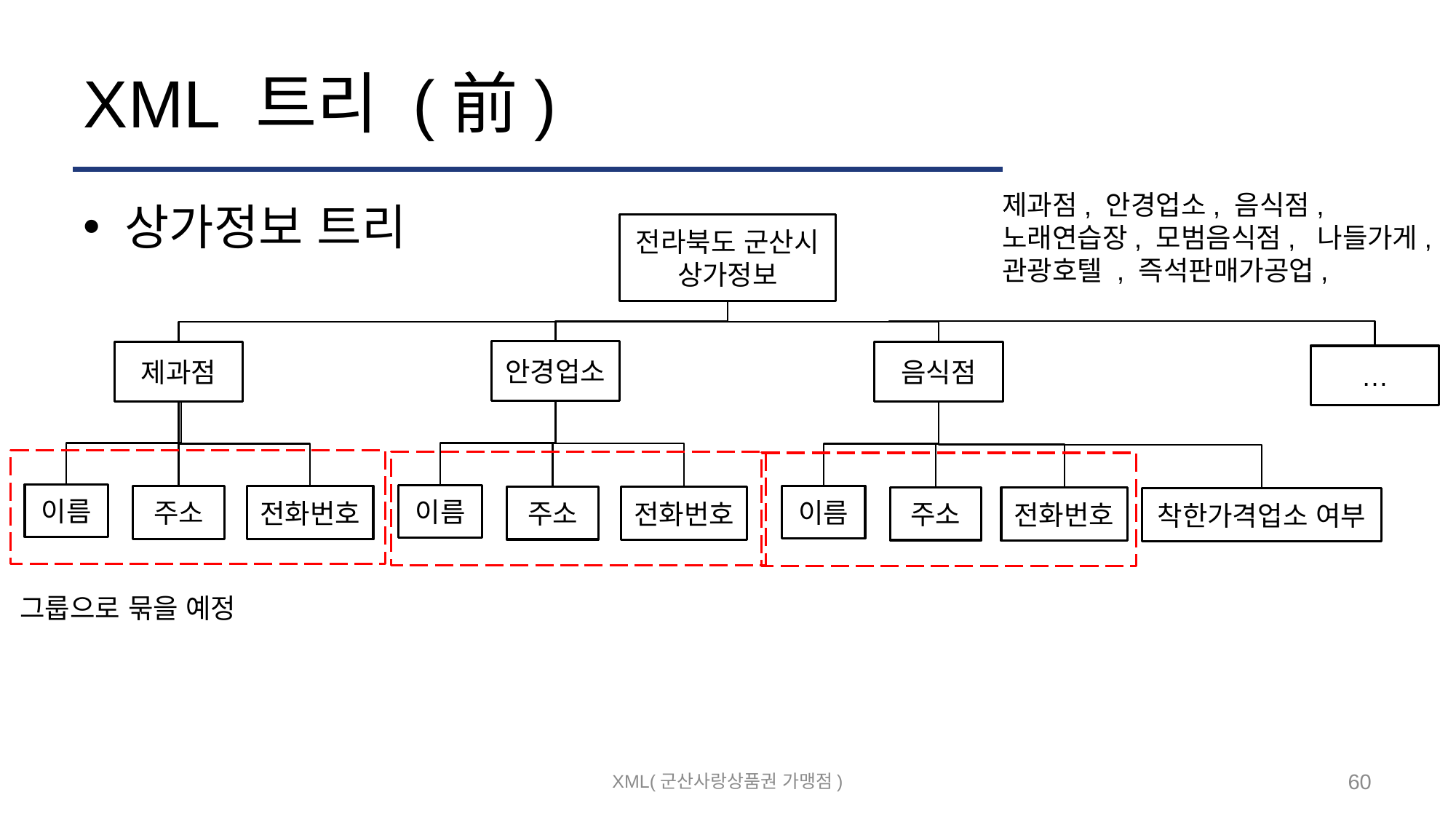

# XML 트리 (前)
제과점, 안경업소, 음식점,
노래연습장, 모범음식점,  나들가게,
관광호텔 , 즉석판매가공업,
상가정보 트리
전라북도 군산시
상가정보

안경업소
제과점
음식점
…

이름
이름
이름
주소
전화번호
주소
전화번호
주소
전화번호
착한가격업소 여부
그룹으로 묶을 예정
XML(군산사랑상품권 가맹점)
60